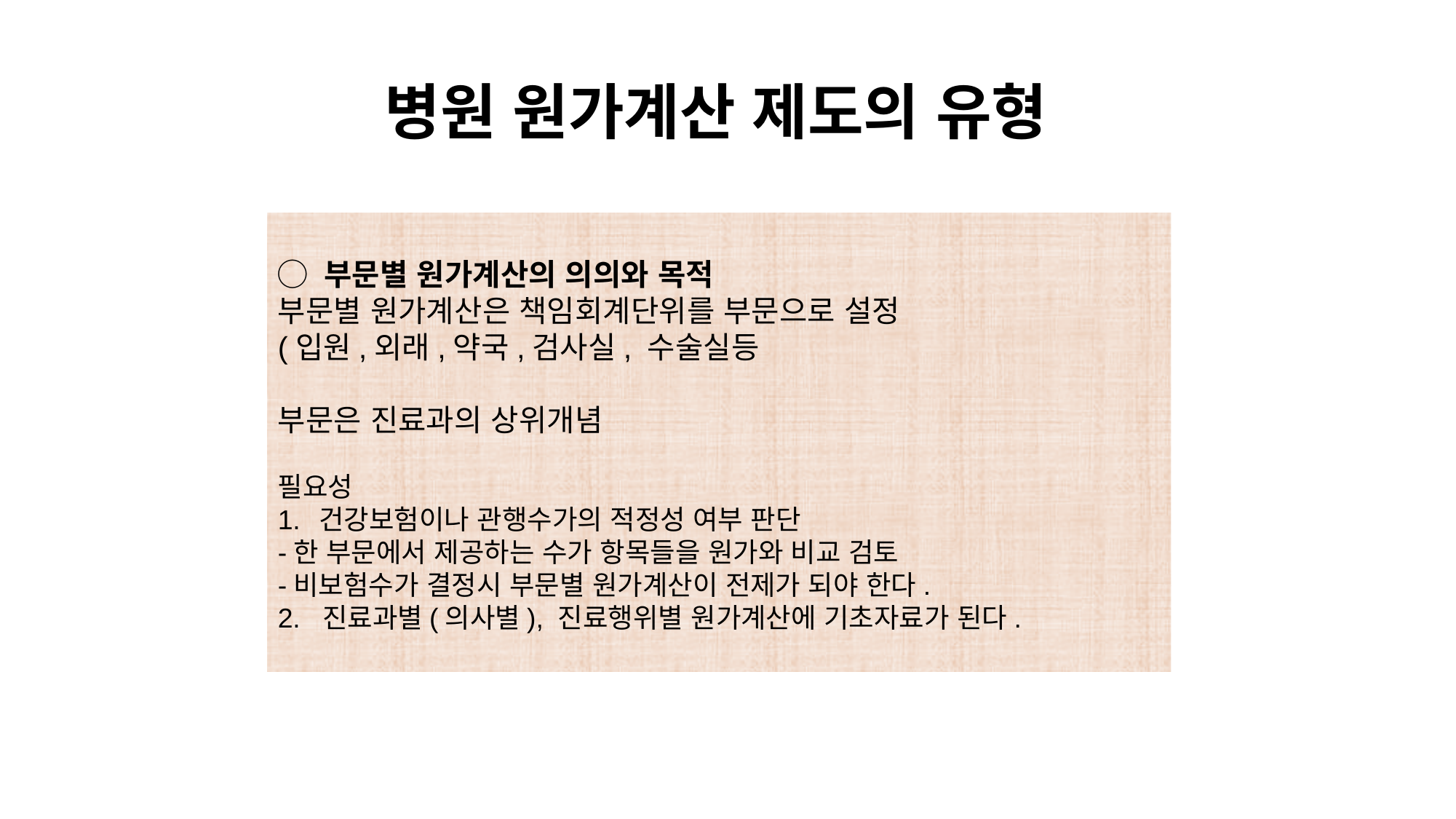

병원 원가계산 제도의 유형

◯ 부문별 원가계산의 의의와 목적
부문별 원가계산은 책임회계단위를 부문으로 설정
(입원,외래,약국,검사실, 수술실등

부문은 진료과의 상위개념

필요성
건강보험이나 관행수가의 적정성 여부 판단
-한 부문에서 제공하는 수가 항목들을 원가와 비교 검토
-비보험수가 결정시 부문별 원가계산이 전제가 되야 한다.
2.  진료과별(의사별), 진료행위별 원가계산에 기초자료가 된다.